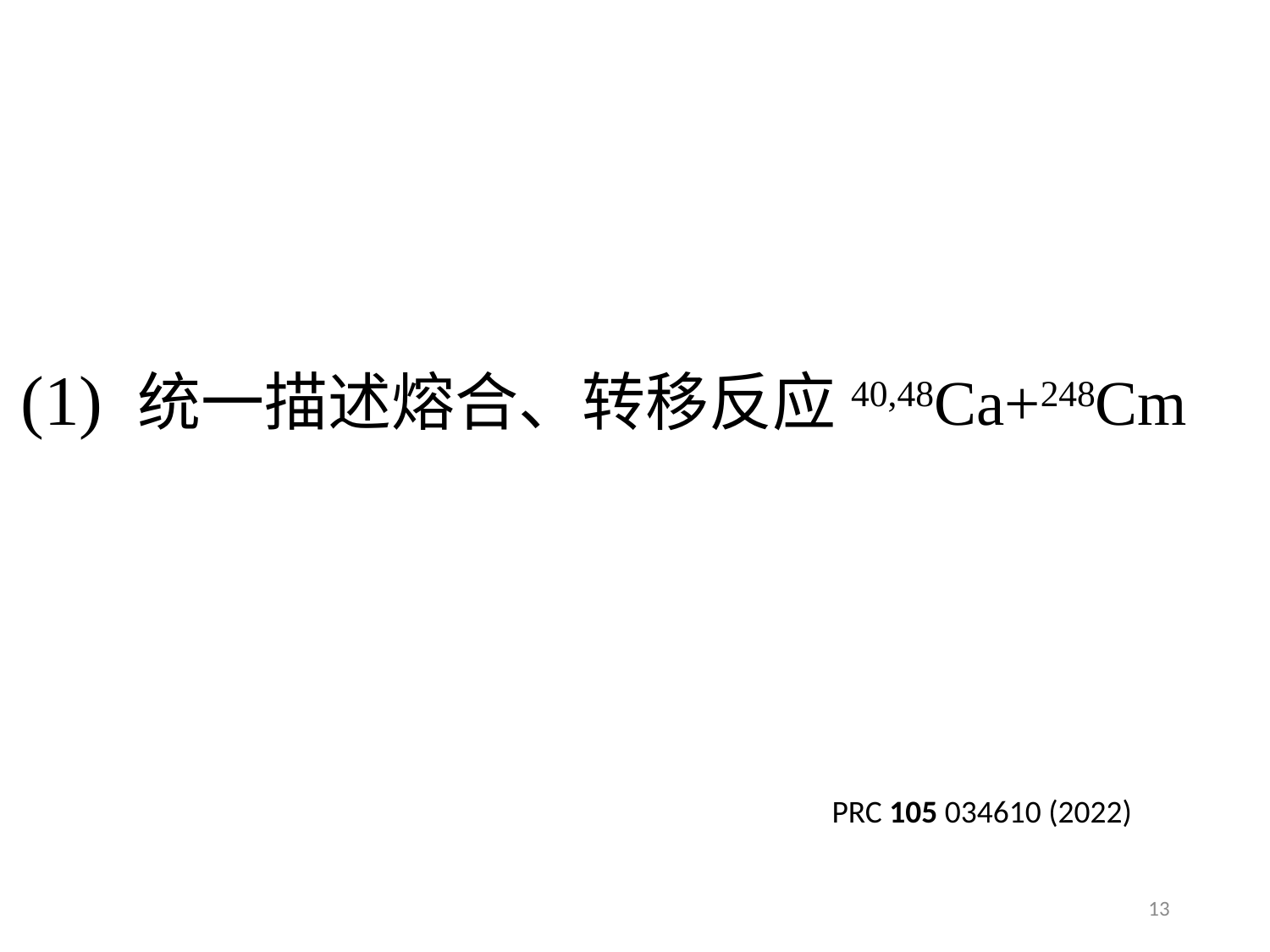

# (1) 统一描述熔合、转移反应40,48Ca+248Cm
PRC 105 034610 (2022)
13